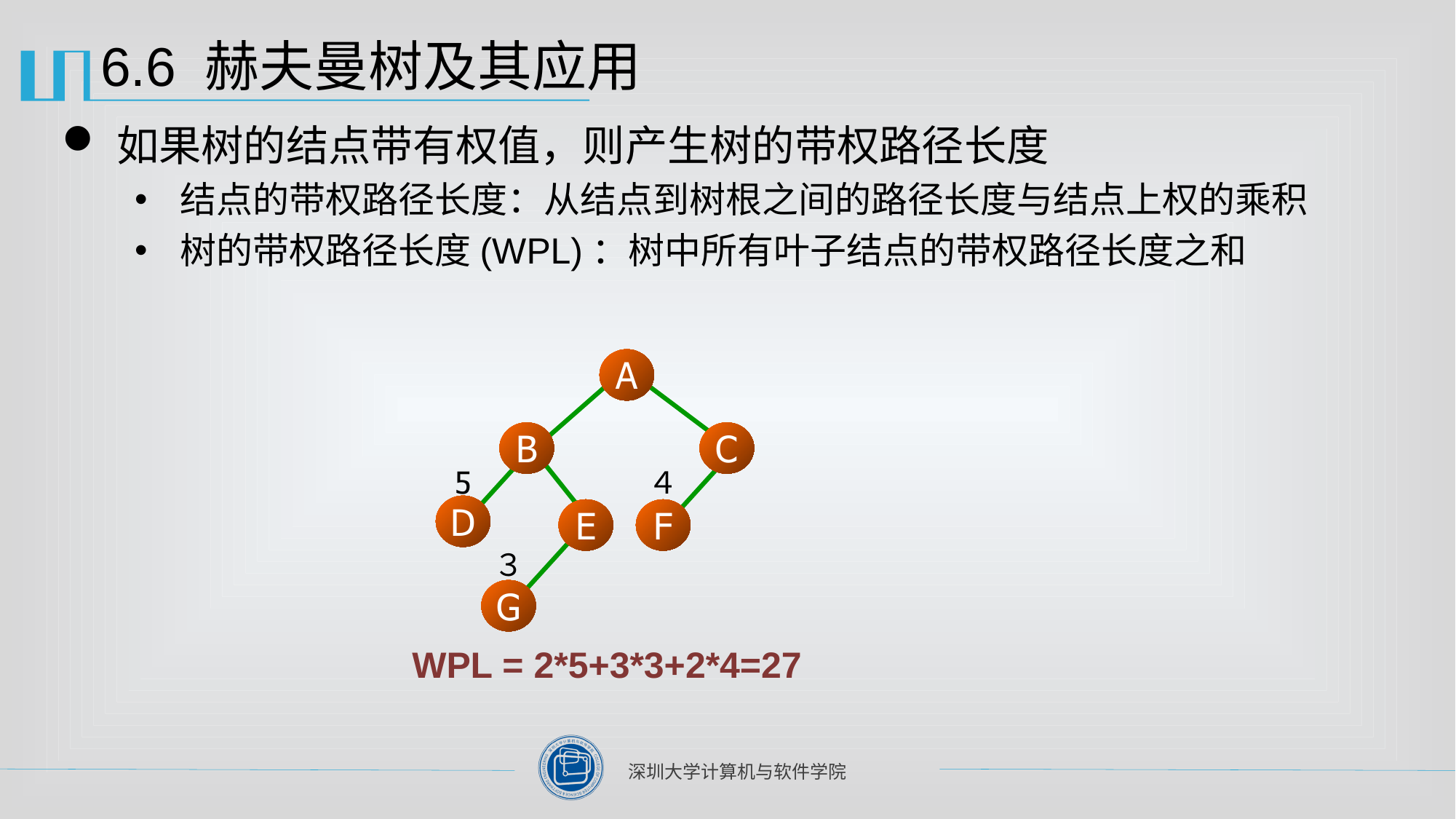

# 6.6 赫夫曼树及其应用
如果树的结点带有权值，则产生树的带权路径长度
结点的带权路径长度：从结点到树根之间的路径长度与结点上权的乘积
树的带权路径长度(WPL)：树中所有叶子结点的带权路径长度之和

A

B
C

D
E
F

G
5
４
３
WPL = 2*5+3*3+2*4=27
71